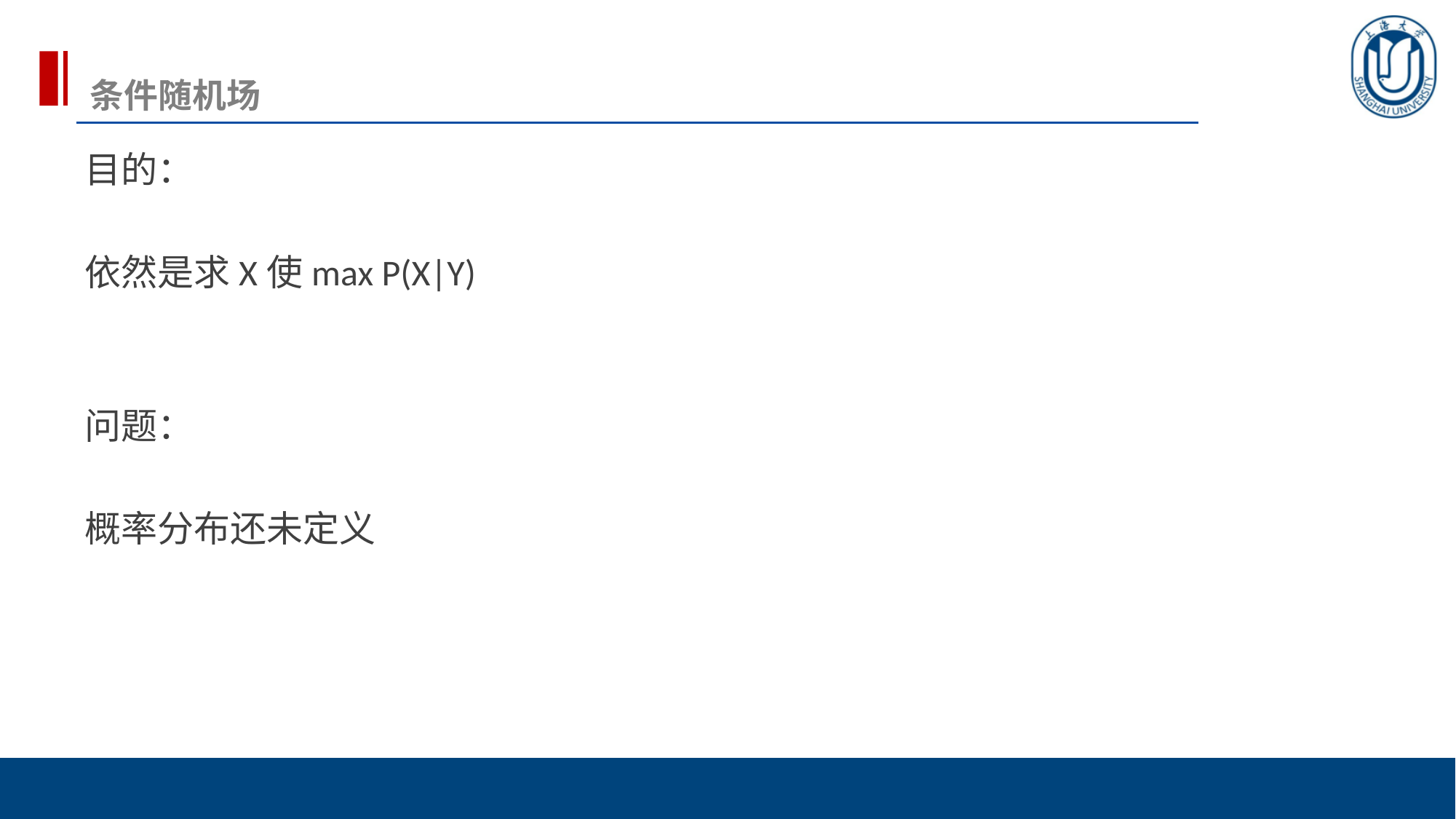

# 条件随机场
目的：

依然是求X使max P(X|Y)

问题：

概率分布还未定义
27